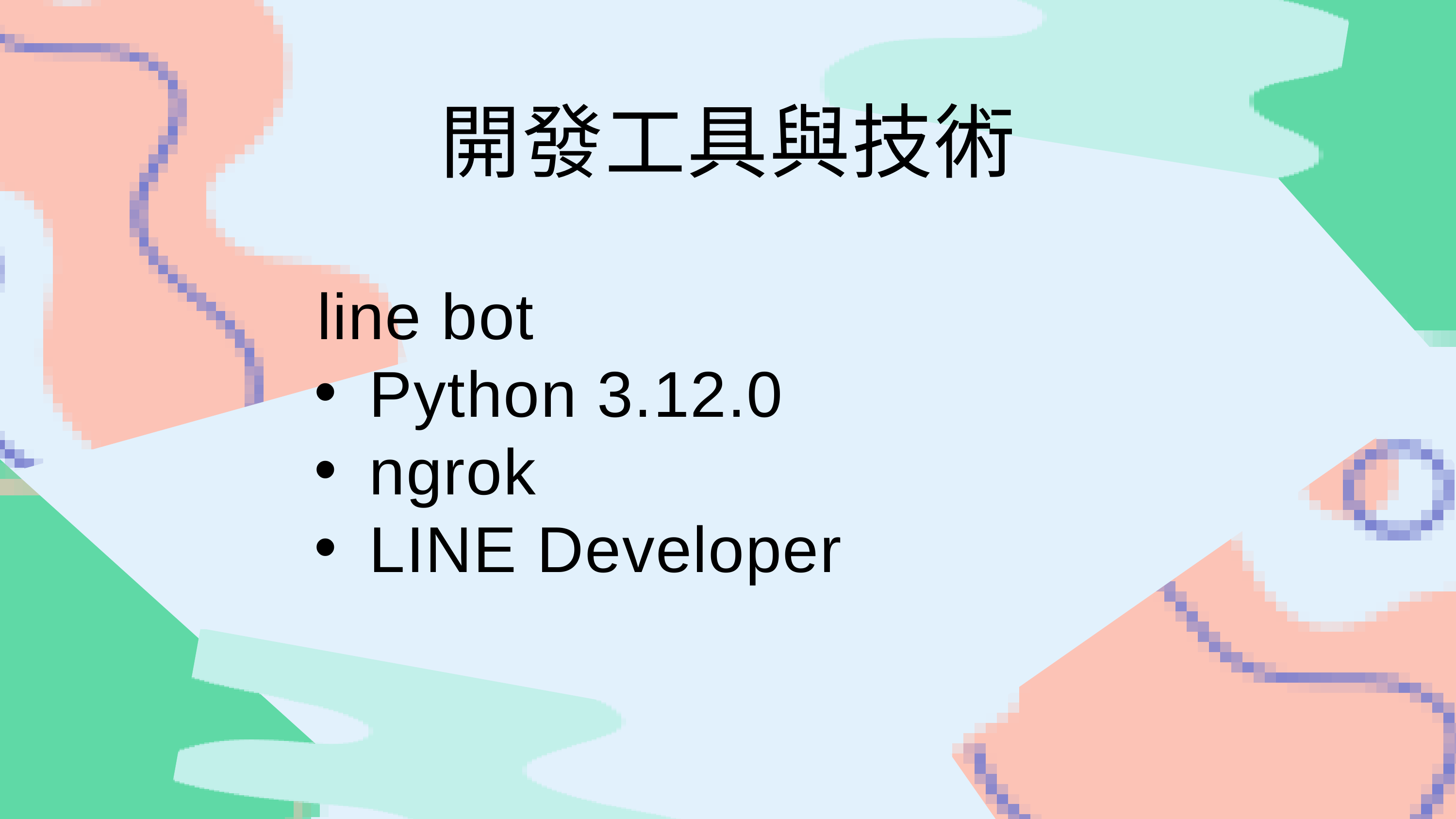

開發工具與技術
   line bot
Python 3.12.0
ngrok
LINE Developer